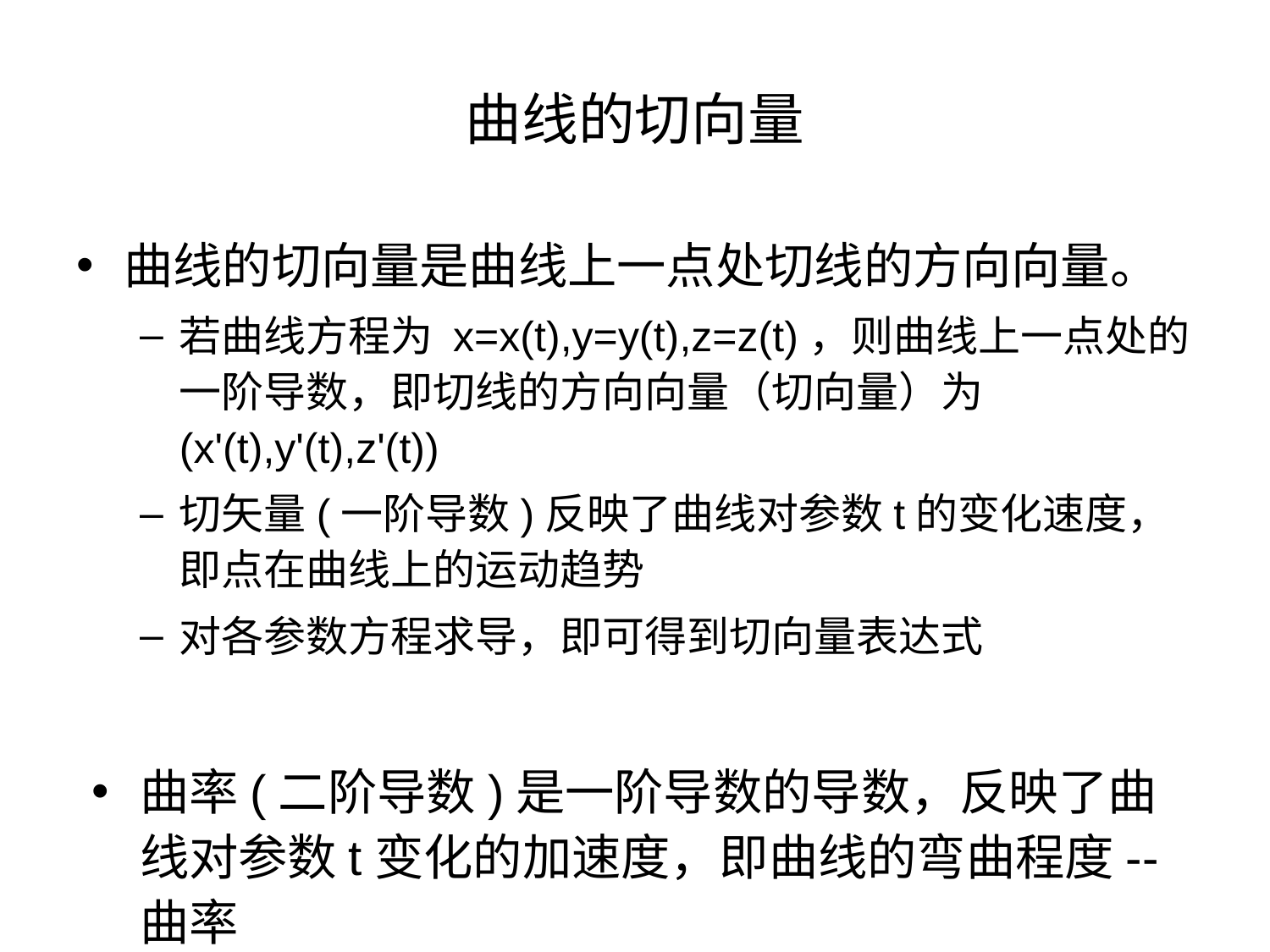

# 曲线的切向量
曲线的切向量是曲线上一点处切线的方向向量。
若曲线方程为 x=x(t),y=y(t),z=z(t)，则曲线上一点处的一阶导数，即切线的方向向量（切向量）为(x'(t),y'(t),z'(t))
切矢量(一阶导数)反映了曲线对参数t的变化速度，即点在曲线上的运动趋势
对各参数方程求导，即可得到切向量表达式

曲率(二阶导数)是一阶导数的导数，反映了曲线对参数t变化的加速度，即曲线的弯曲程度--曲率